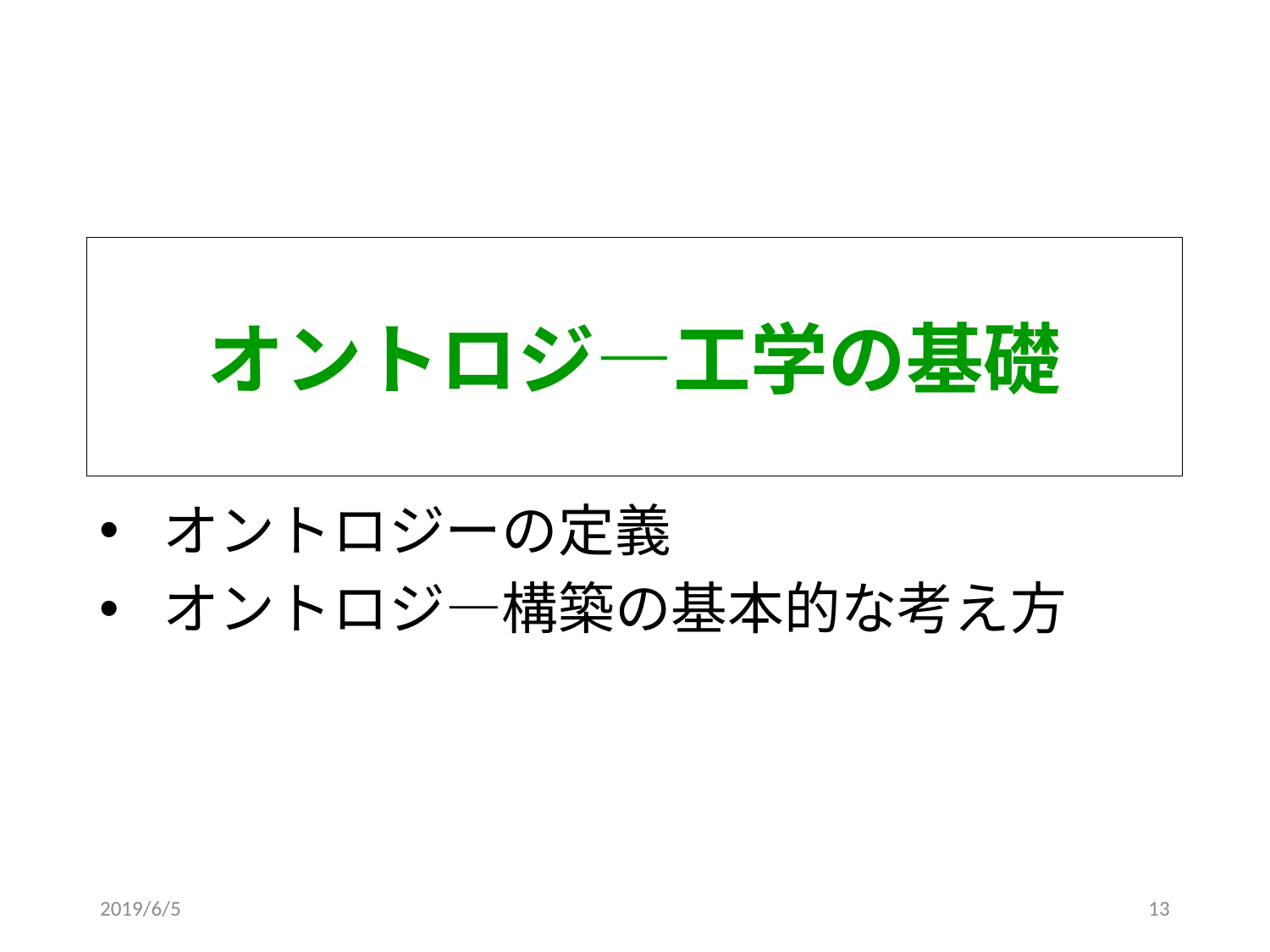

# オントロジ―工学の基礎
オントロジーの定義
オントロジ―構築の基本的な考え方

2019/6/5
13